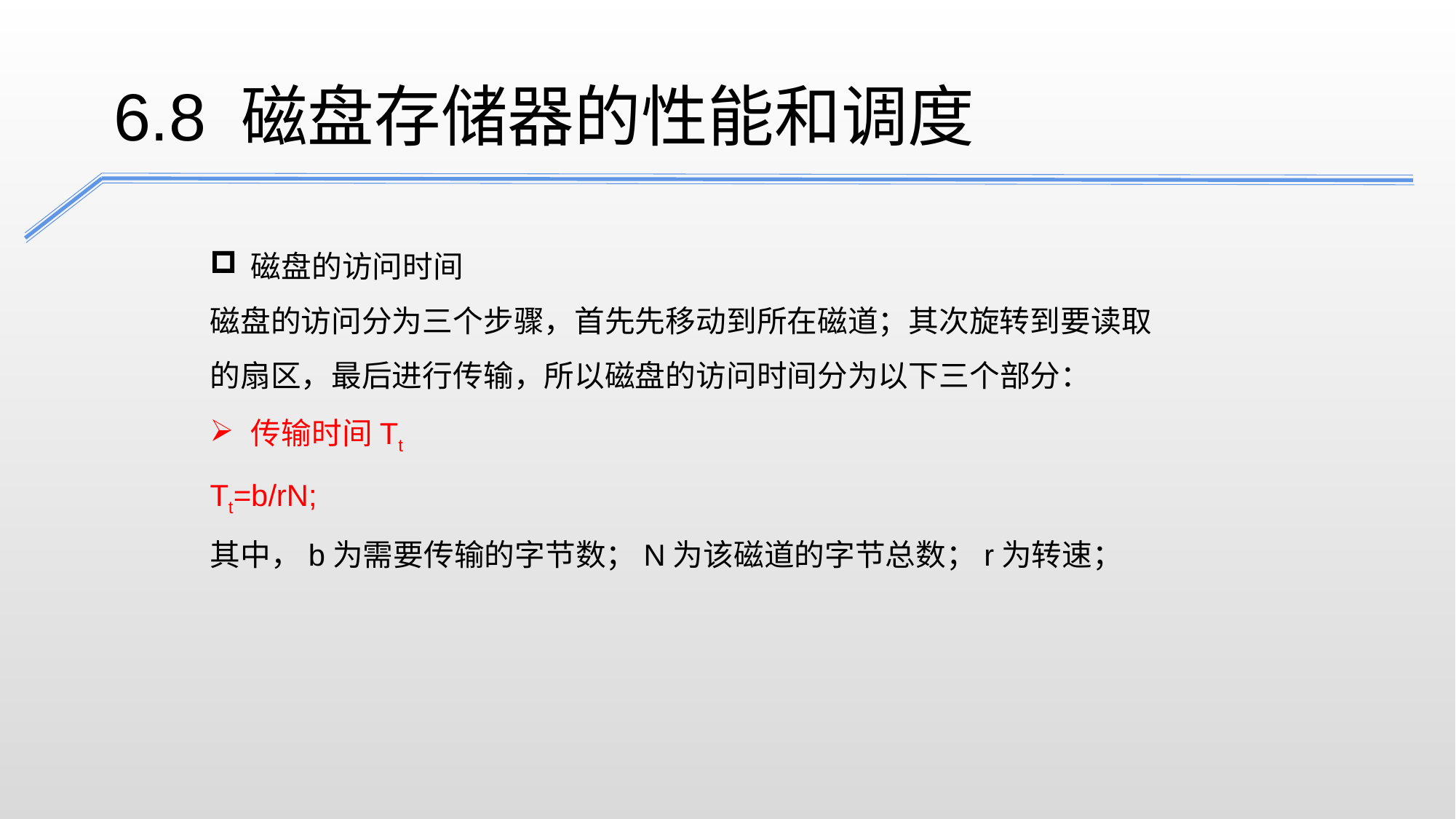

6.8 磁盘存储器的性能和调度
磁盘的访问时间
磁盘的访问分为三个步骤，首先先移动到所在磁道；其次旋转到要读取的扇区，最后进行传输，所以磁盘的访问时间分为以下三个部分：
传输时间Tt
Tt=b/rN;
其中，b为需要传输的字节数；N为该磁道的字节总数；r为转速；